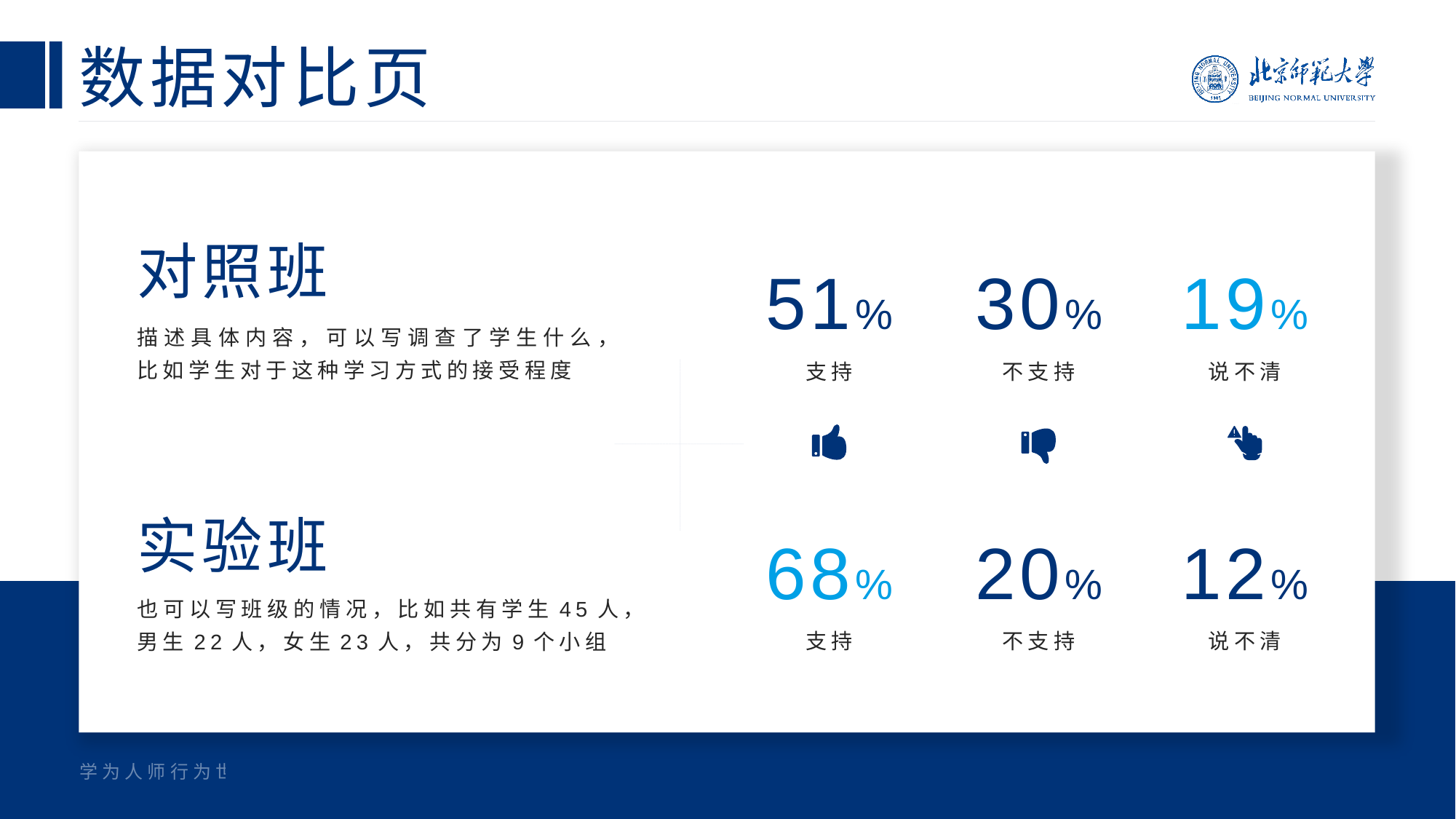

# 数据对比页

对照班
51%
30%
19%
描述具体内容，可以写调查了学生什么，比如学生对于这种学习方式的接受程度
支持
不支持
说不清

实验班
68%
20%
12%

也可以写班级的情况，比如共有学生45人，男生22人，女生23人，共分为9个小组
支持
不支持
说不清
学为人师行为世范